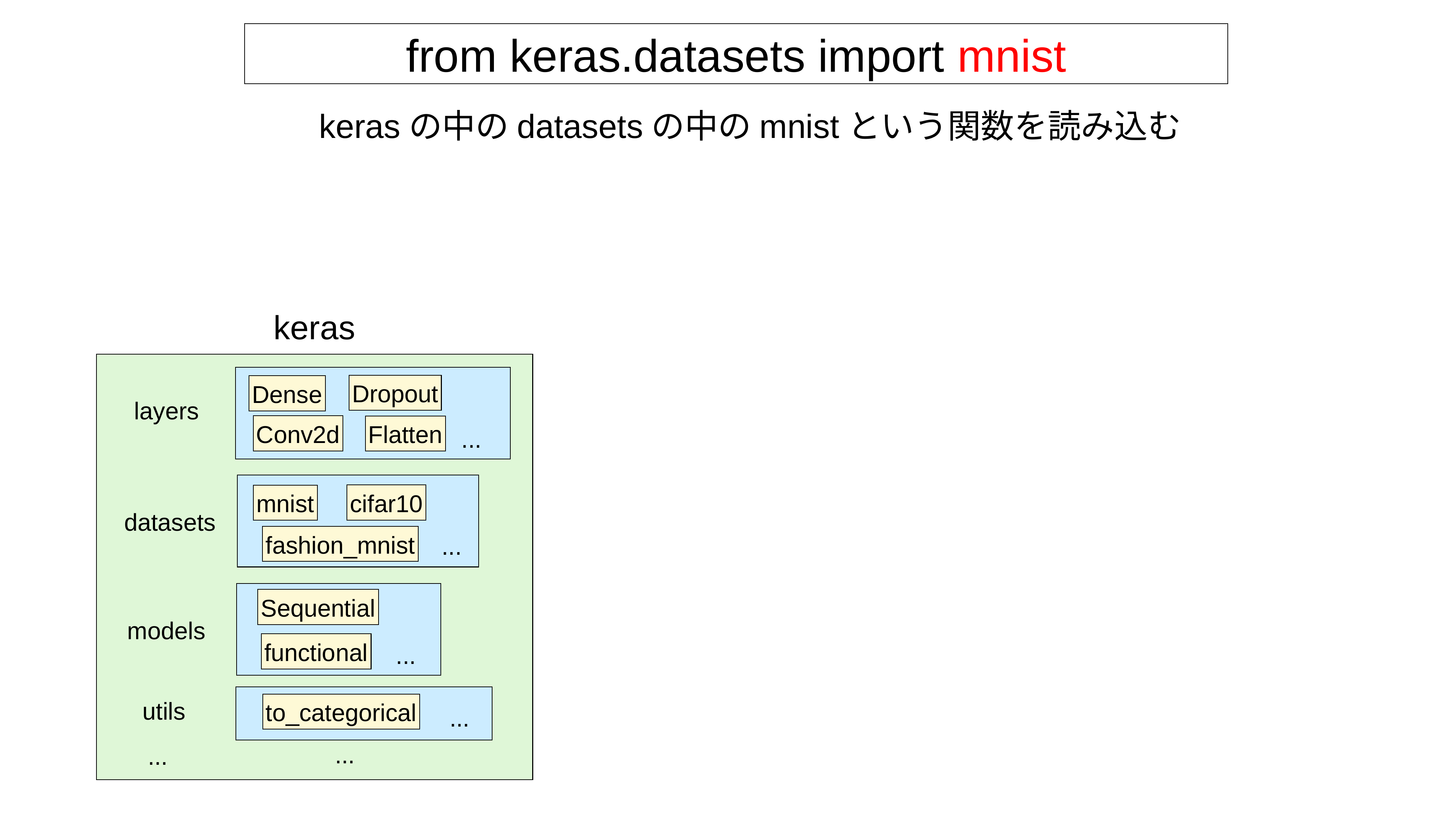

from keras.datasets import mnist
kerasの中のdatasetsの中のmnistという関数を読み込む
keras

Dropout
Dense
Conv2d
Flatten
...
layers

cifar10
mnist
datasets
fashion_mnist
...

Sequential
functional
...
models

to_categorical
...
utils
...
...